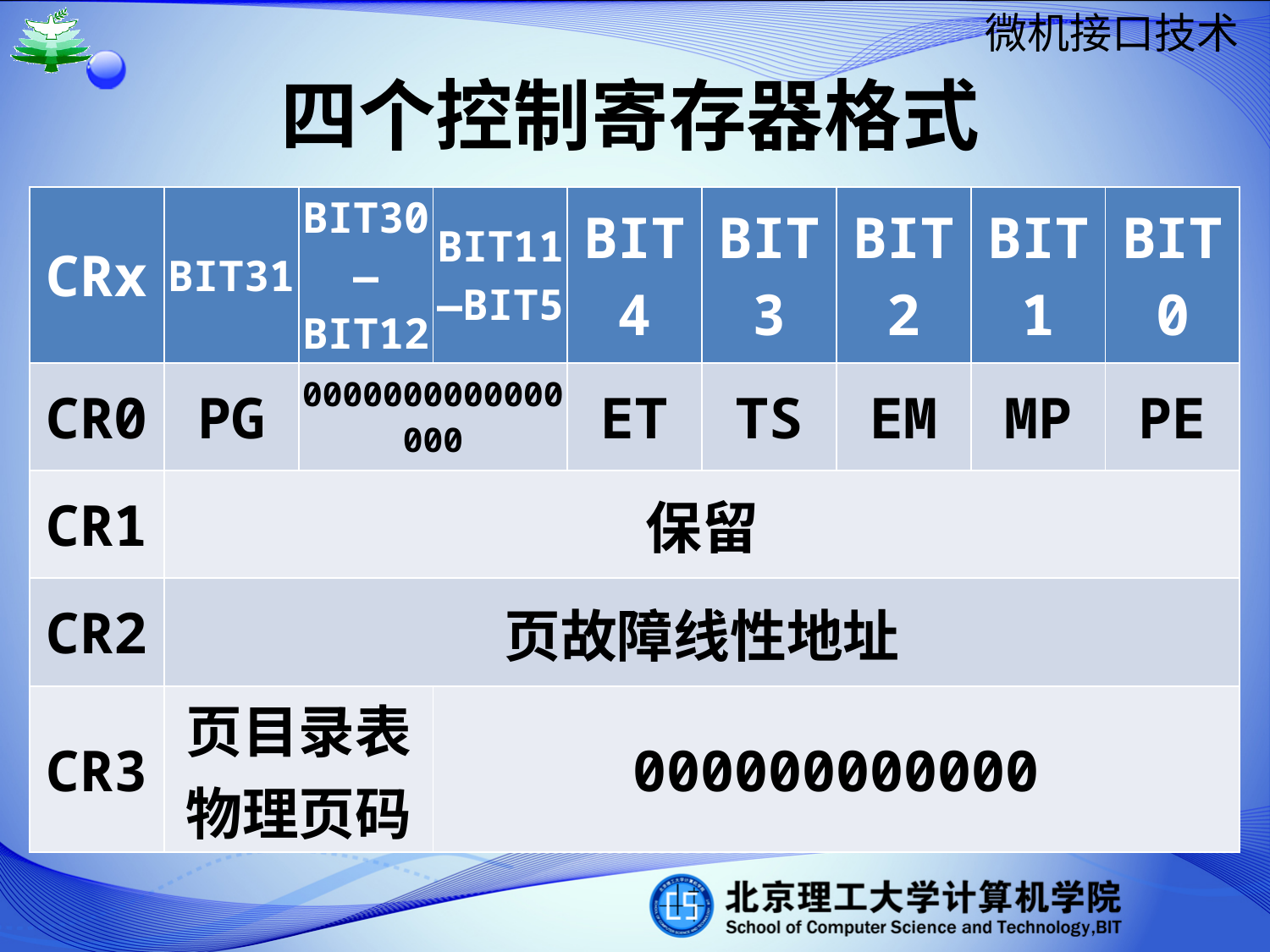

# 四个控制寄存器格式
| CRx | BIT31 | BIT30—BIT12 | BIT11—BIT5 | BIT4 | BIT3 | BIT2 | BIT1 | BIT0 |
| --- | --- | --- | --- | --- | --- | --- | --- | --- |
| CR0 | PG | 0000000000000000 |  | ET | TS | EM | MP | PE |
| CR1 | 保留 |  |  |  |  |  |  |  |
| CR2 | 页故障线性地址 |  |  |  |  |  |  |  |
| CR3 | 页目录表物理页码 |  | 000000000000 |  |  |  |  |  |